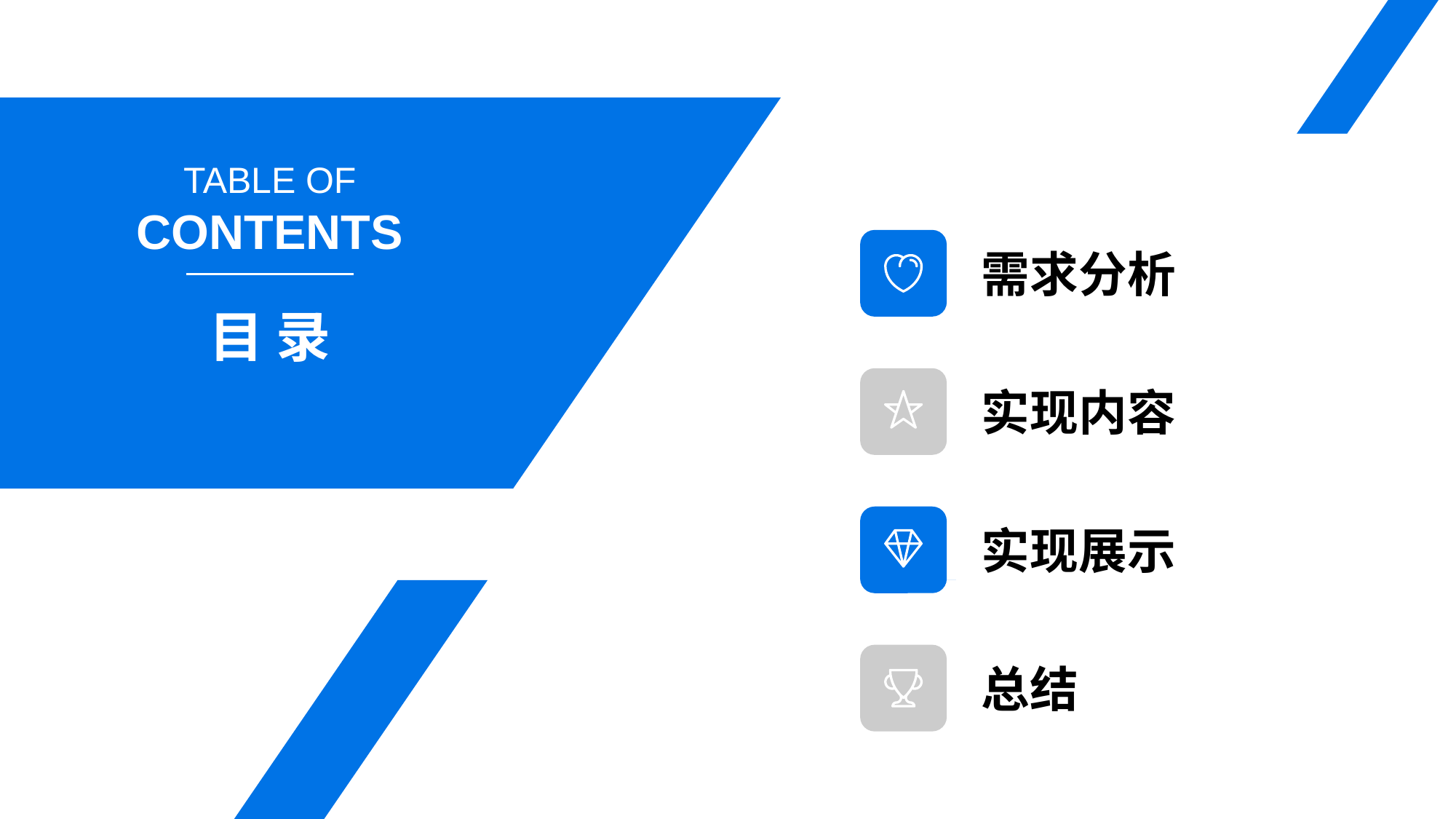

TABLE OF
CONTENTS

目 录

需求分析

实现内容

实现展示

总结